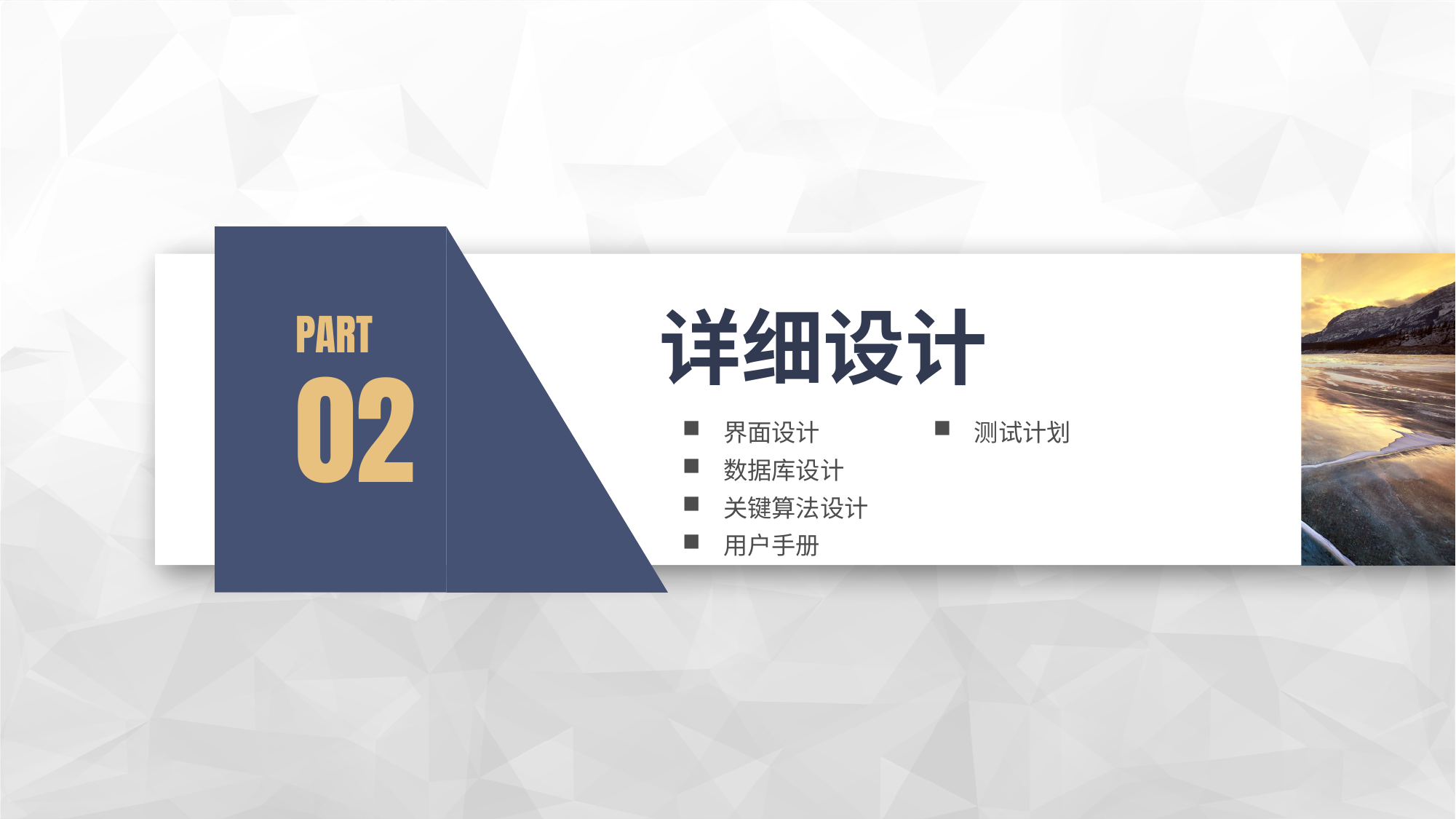

详细设计
PART
02
界面设计
数据库设计
关键算法设计
用户手册

测试计划